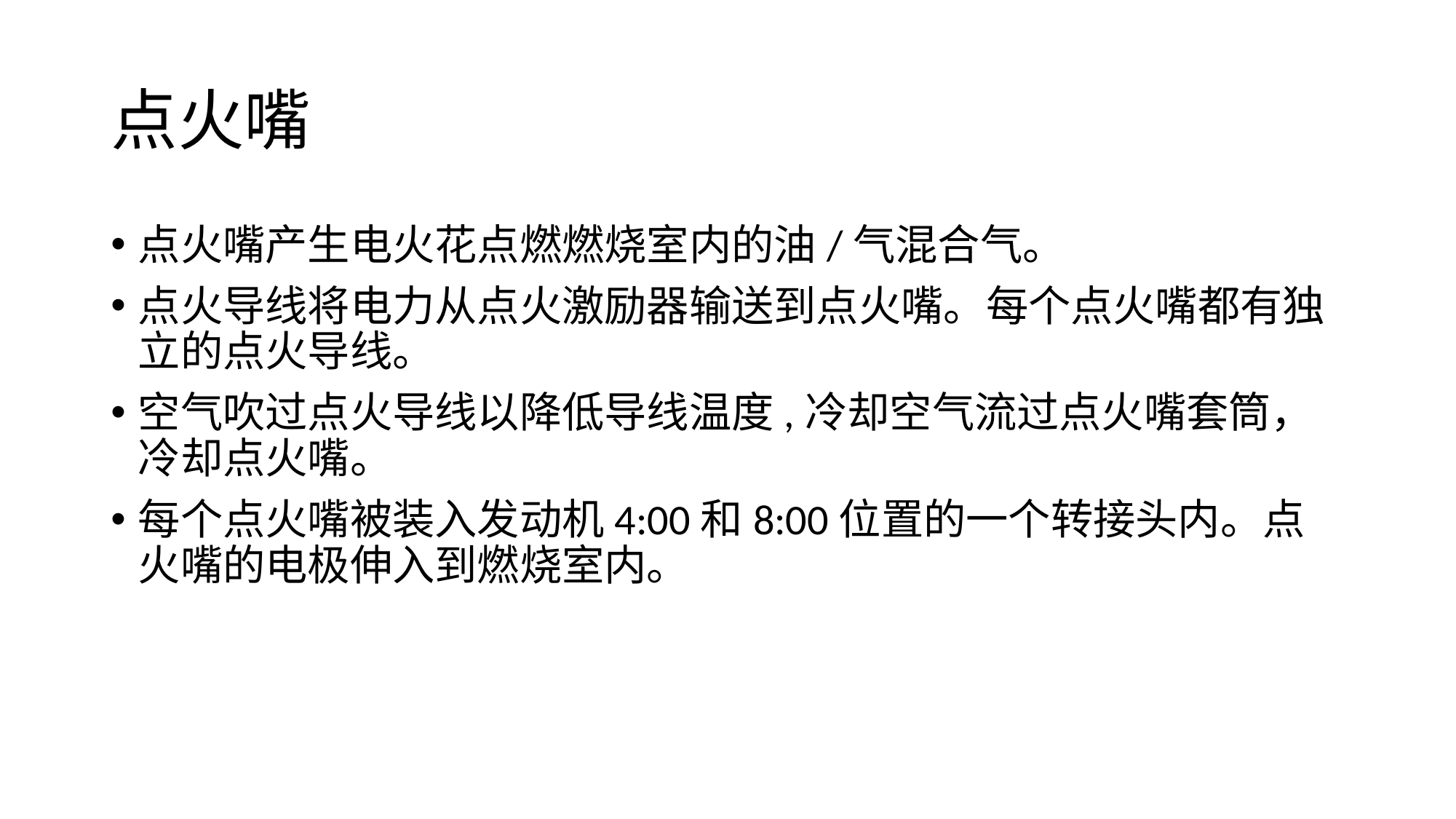

# 点火嘴
点火嘴产生电火花点燃燃烧室内的油/气混合气。
点火导线将电力从点火激励器输送到点火嘴。每个点火嘴都有独立的点火导线。
空气吹过点火导线以降低导线温度,冷却空气流过点火嘴套筒，冷却点火嘴。
每个点火嘴被装入发动机4:00和8:00位置的一个转接头内。点火嘴的电极伸入到燃烧室内。